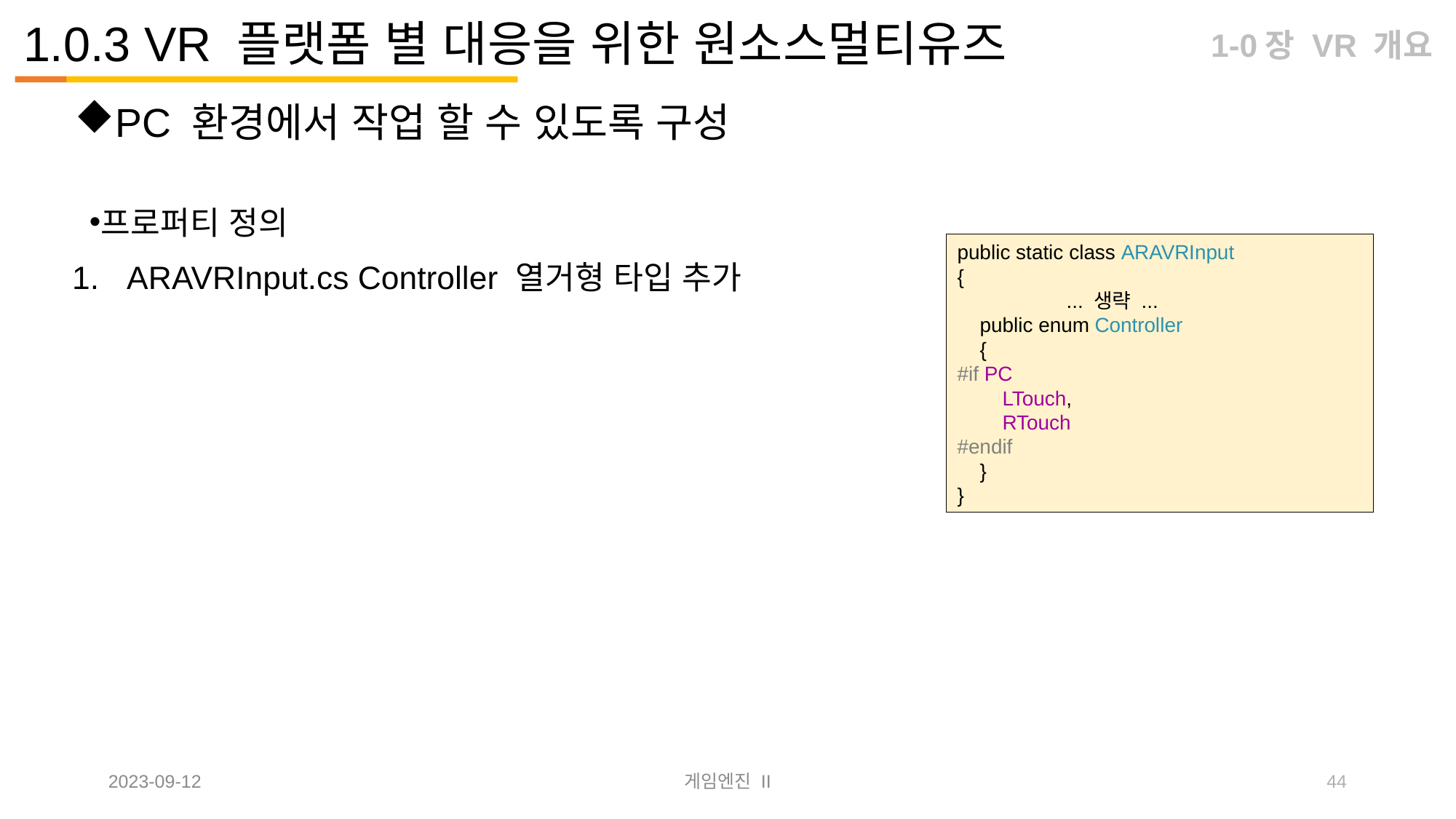

# 1.0.3 VR 플랫폼 별 대응을 위한 원소스멀티유즈
1-0장 VR 개요

PC 환경에서 작업 할 수 있도록 구성
프로퍼티 정의
ARAVRInput.cs Controller 열거형 타입 추가
public static class ARAVRInput
{
	... 생략 ...
    public enum Controller
    {
#if PC
        LTouch,
        RTouch
#endif
    }
}
2023-09-12
게임엔진 II
44